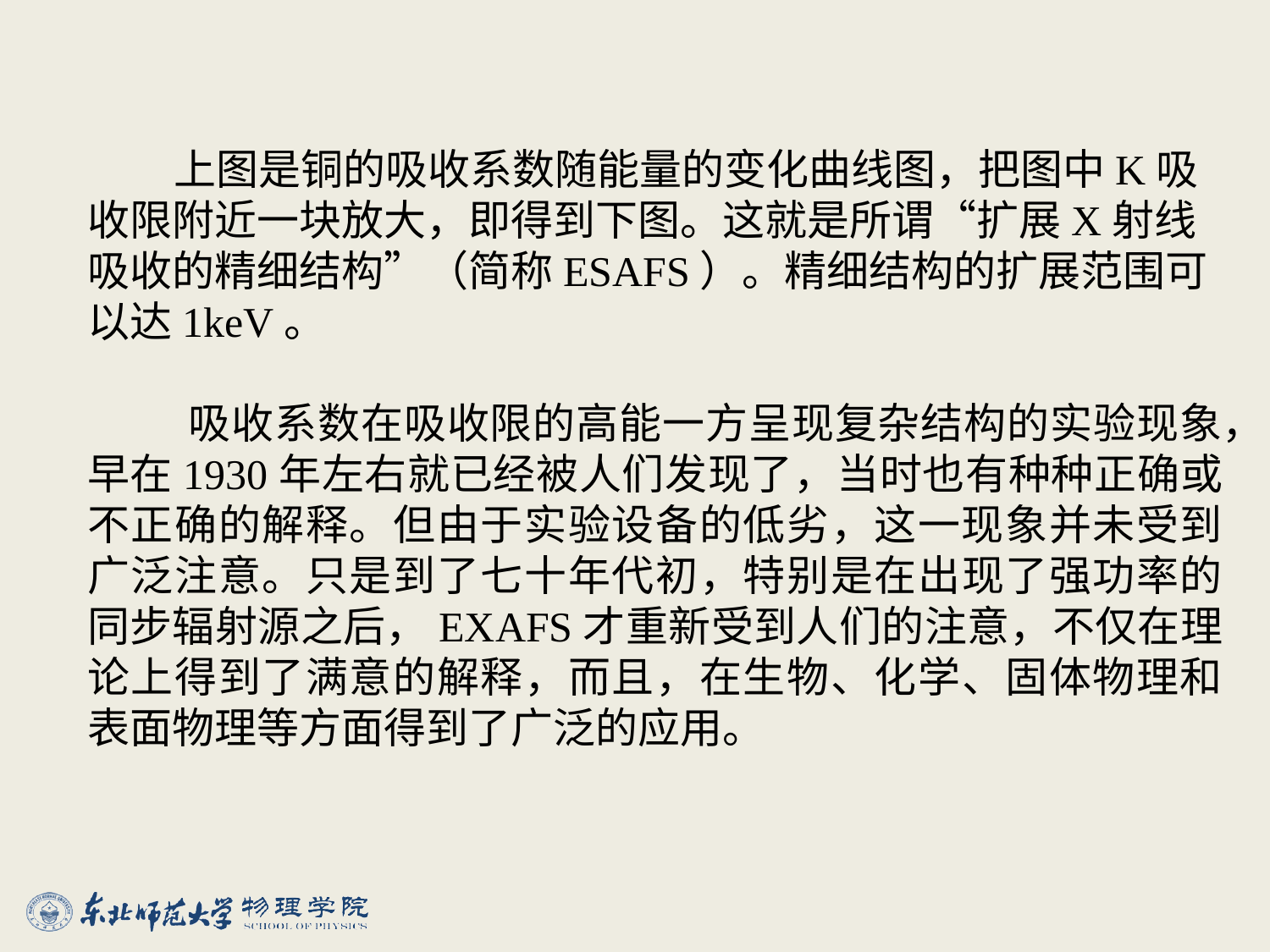

上图是铜的吸收系数随能量的变化曲线图，把图中K吸收限附近一块放大，即得到下图。这就是所谓“扩展X射线吸收的精细结构”（简称ESAFS）。精细结构的扩展范围可以达1keV。

     吸收系数在吸收限的高能一方呈现复杂结构的实验现象，早在1930年左右就已经被人们发现了，当时也有种种正确或不正确的解释。但由于实验设备的低劣，这一现象并未受到广泛注意。只是到了七十年代初，特别是在出现了强功率的同步辐射源之后，EXAFS才重新受到人们的注意，不仅在理论上得到了满意的解释，而且，在生物、化学、固体物理和表面物理等方面得到了广泛的应用。